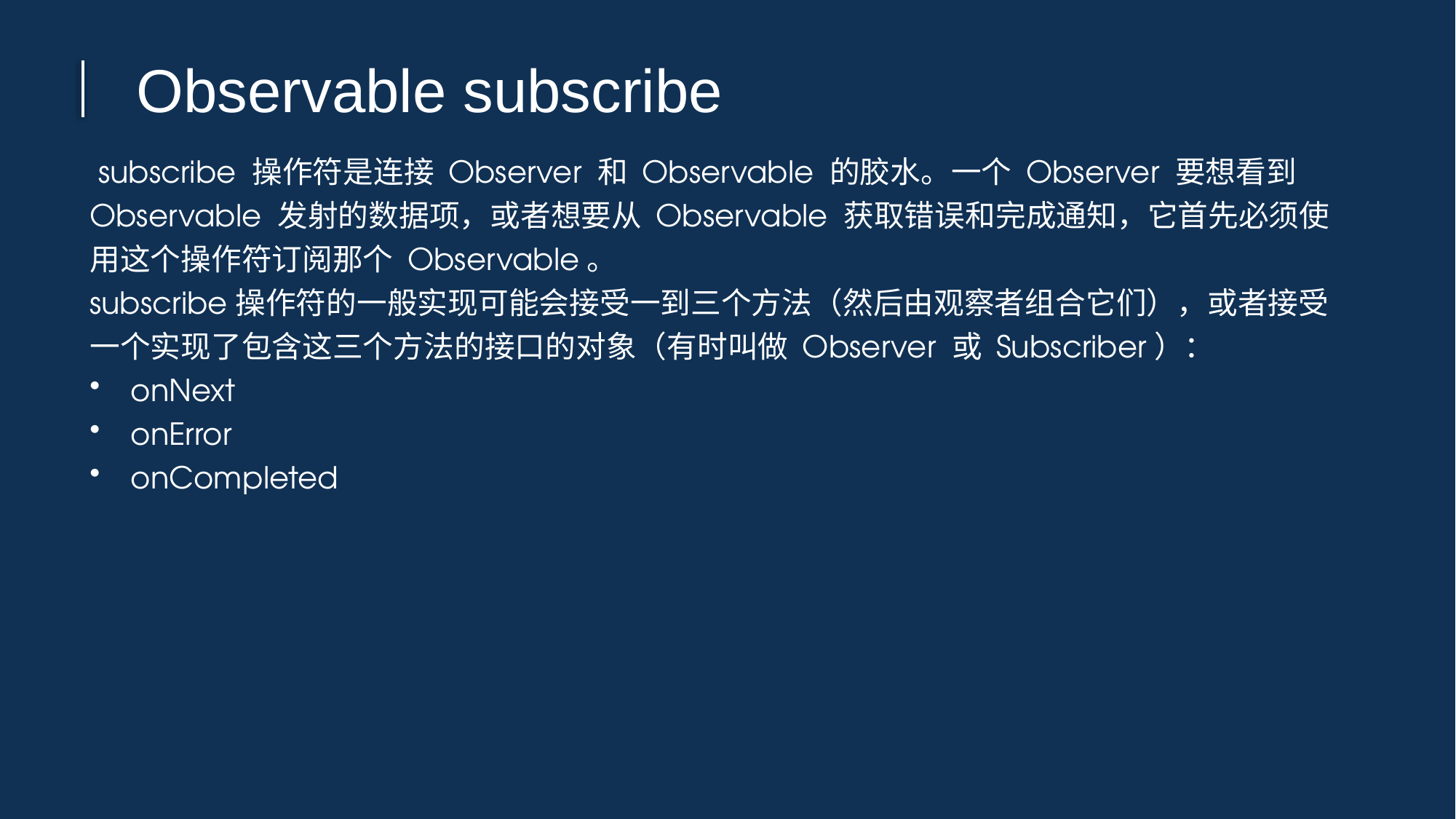

Observable subscribe
 subscribe 操作符是连接 Observer 和 Observable 的胶水。一个 Observer 要想看到 Observable 发射的数据项，或者想要从 Observable 获取错误和完成通知，它首先必须使用这个操作符订阅那个 Observable。
subscribe操作符的一般实现可能会接受一到三个方法（然后由观察者组合它们），或者接受一个实现了包含这三个方法的接口的对象（有时叫做 Observer 或 Subscriber）：
onNext
onError
onCompleted